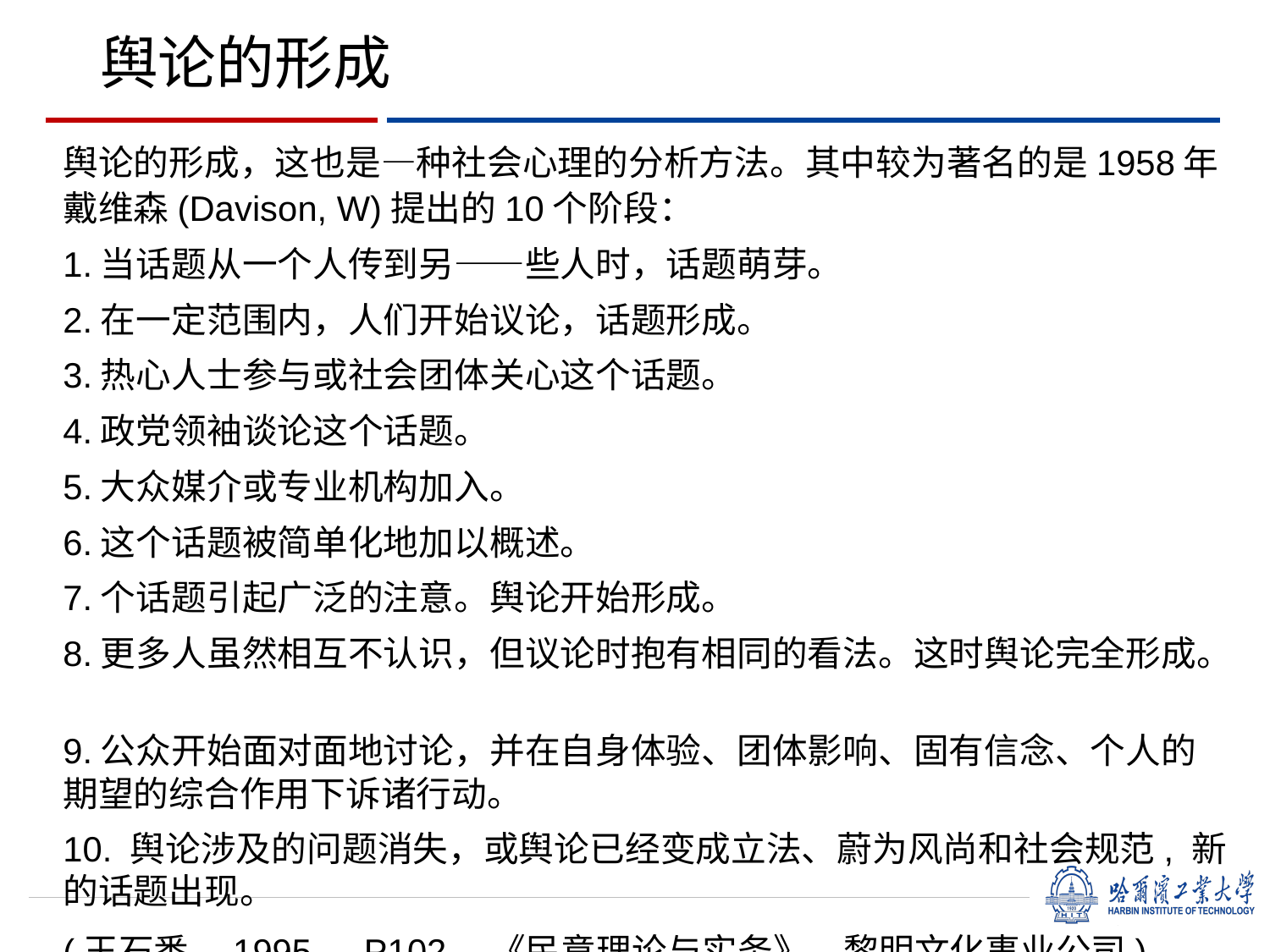

# 舆论的形成
舆论的形成，这也是—种社会心理的分析方法。其中较为著名的是1958年戴维森(Davison, W)提出的10个阶段：
1.当话题从一个人传到另——些人时，话题萌芽。
2.在一定范围内，人们开始议论，话题形成。
3.热心人士参与或社会团体关心这个话题。
4.政党领袖谈论这个话题。
5.大众媒介或专业机构加入。
6.这个话题被简单化地加以概述。
7.个话题引起广泛的注意。舆论开始形成。
8.更多人虽然相互不认识，但议论时抱有相同的看法。这时舆论完全形成。
9.公众开始面对面地讨论，并在自身体验、团体影响、固有信念、个人的期望的综合作用下诉诸行动。
10. 舆论涉及的问题消失，或舆论已经变成立法、蔚为风尚和社会规范, 新的话题出现。
(王石番，1995，P102，《民意理论与实务》，黎明文化事业公司)